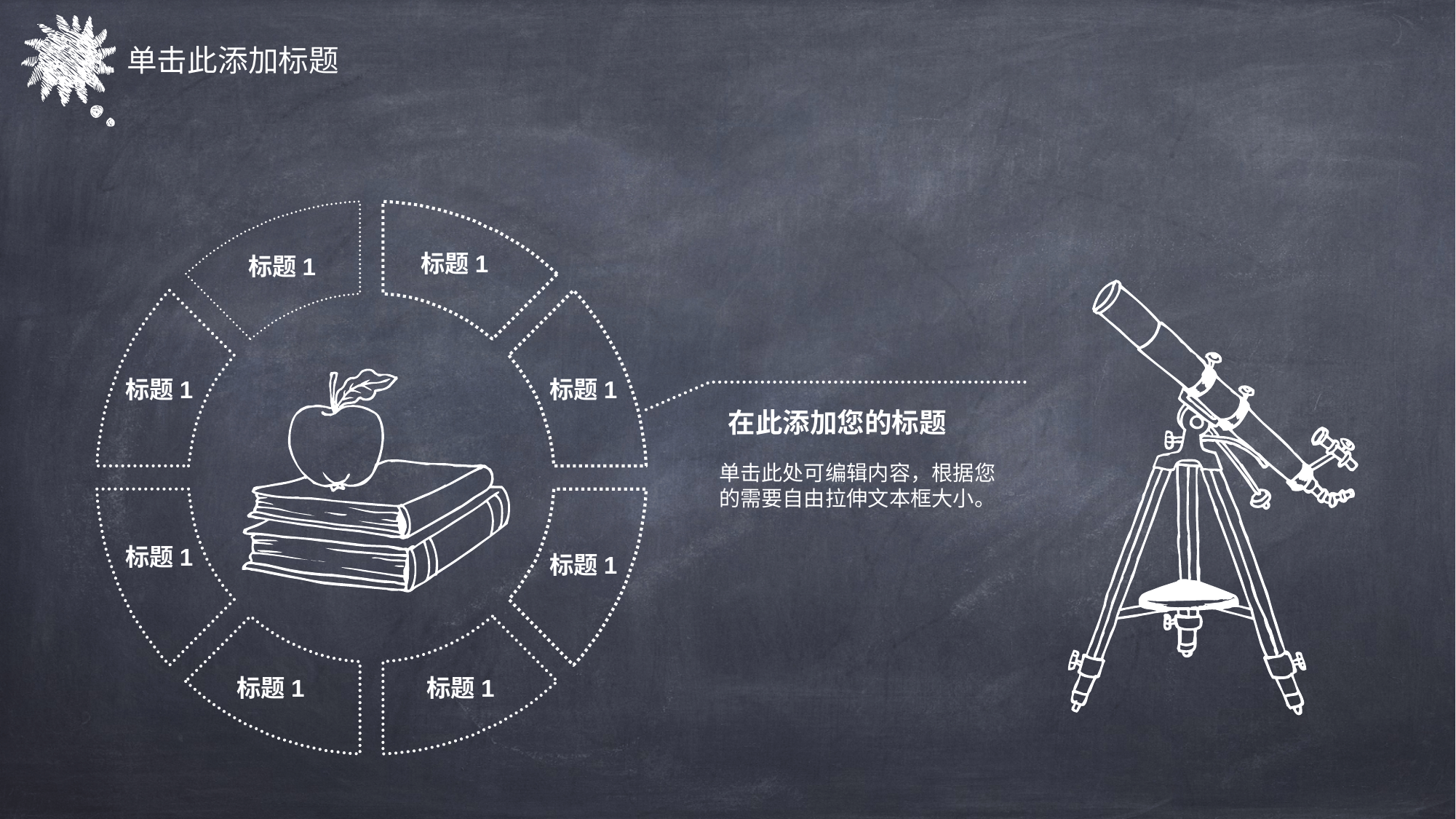

单击此添加标题

标题1
标题1

标题1
标题1

在此添加您的标题
单击此处可编辑内容，根据您的需要自由拉伸文本框大小。

标题1
标题1

标题1
标题1